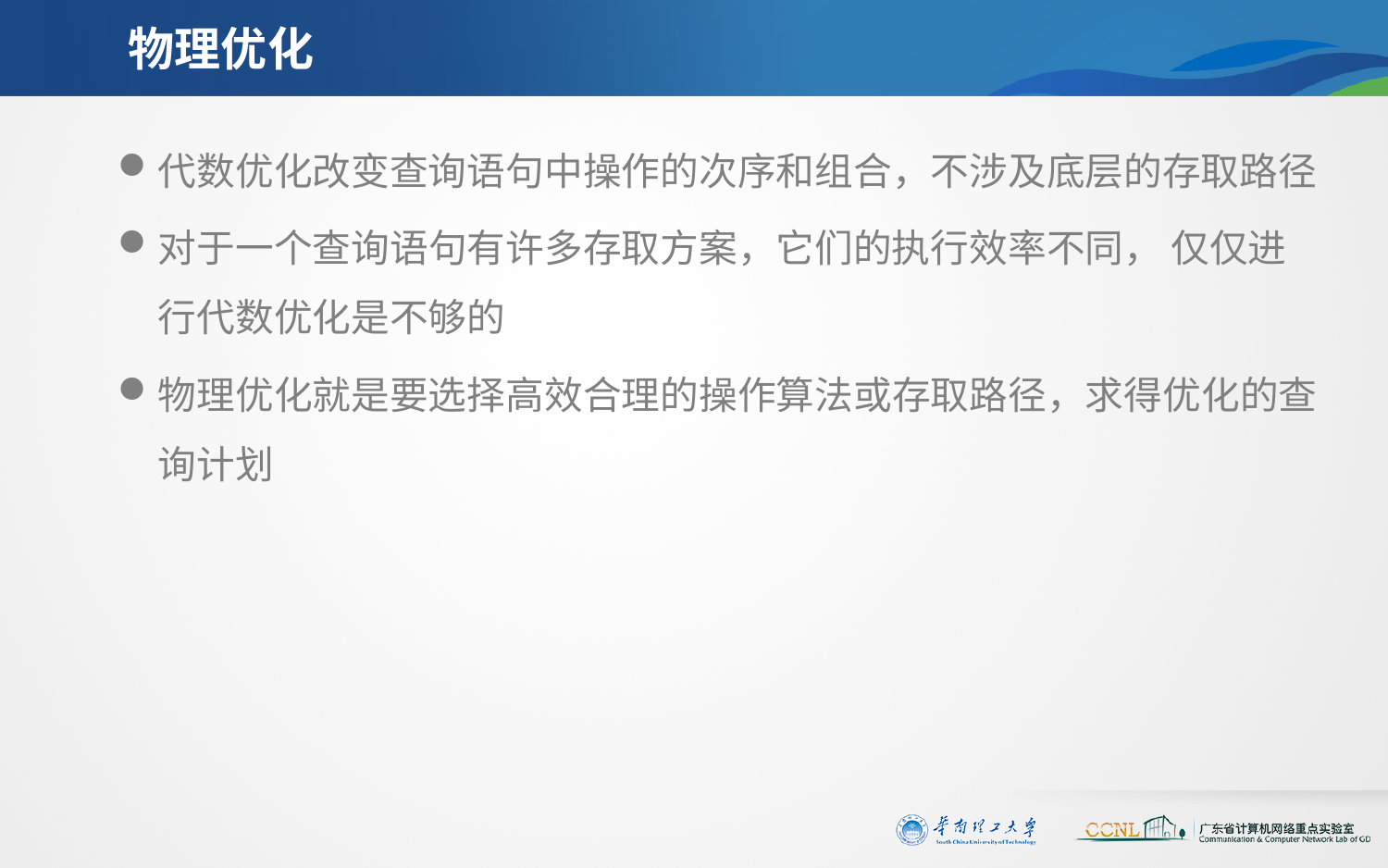

# 物理优化
代数优化改变查询语句中操作的次序和组合，不涉及底层的存取路径
对于一个查询语句有许多存取方案，它们的执行效率不同， 仅仅进行代数优化是不够的
物理优化就是要选择高效合理的操作算法或存取路径，求得优化的查询计划